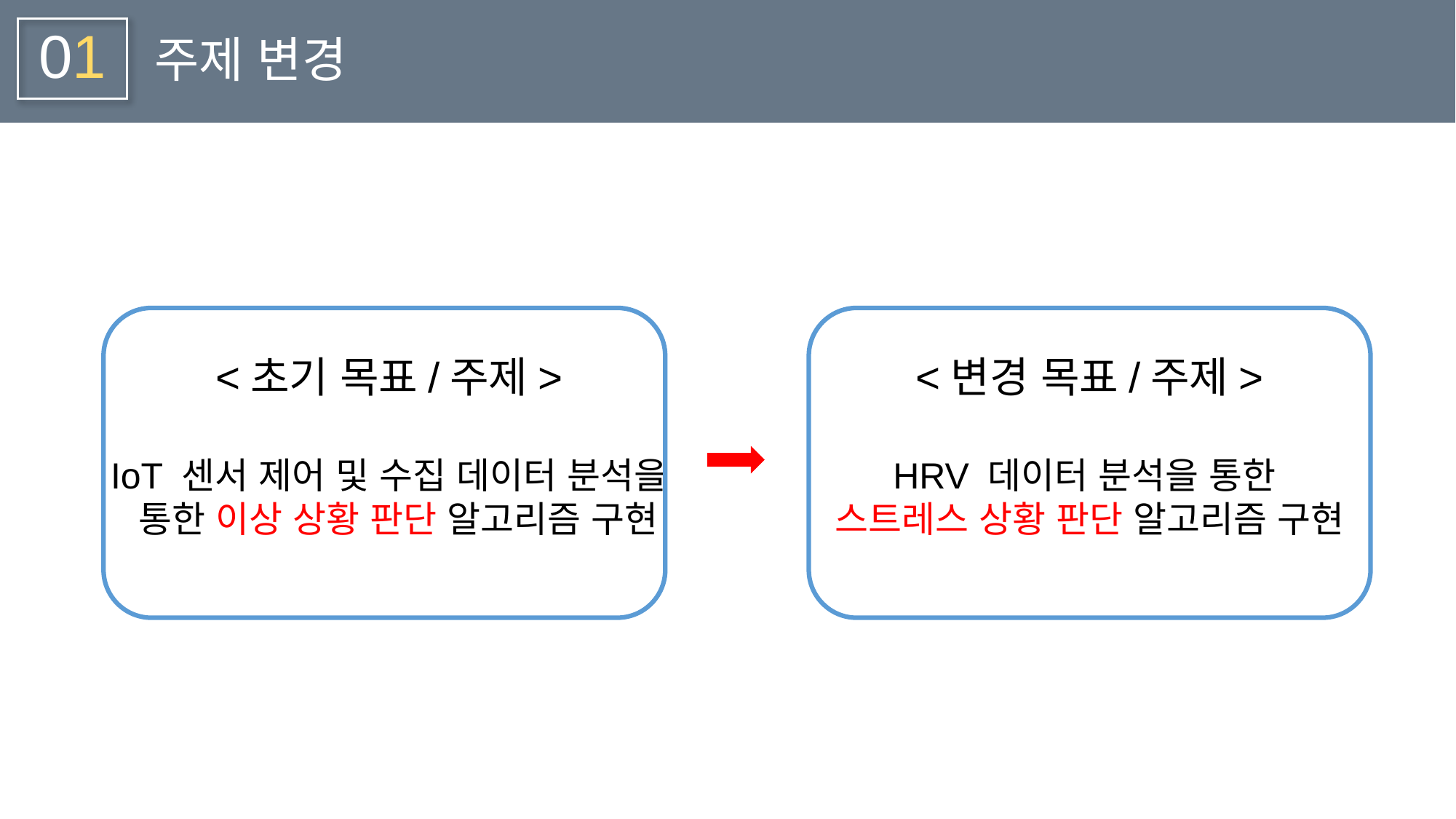

01

주제 변경

<초기 목표/주제>

IoT 센서 제어 및 수집 데이터 분석을
 통한 이상 상황 판단 알고리즘 구현
<변경 목표/주제>

HRV 데이터 분석을 통한
스트레스 상황 판단 알고리즘 구현